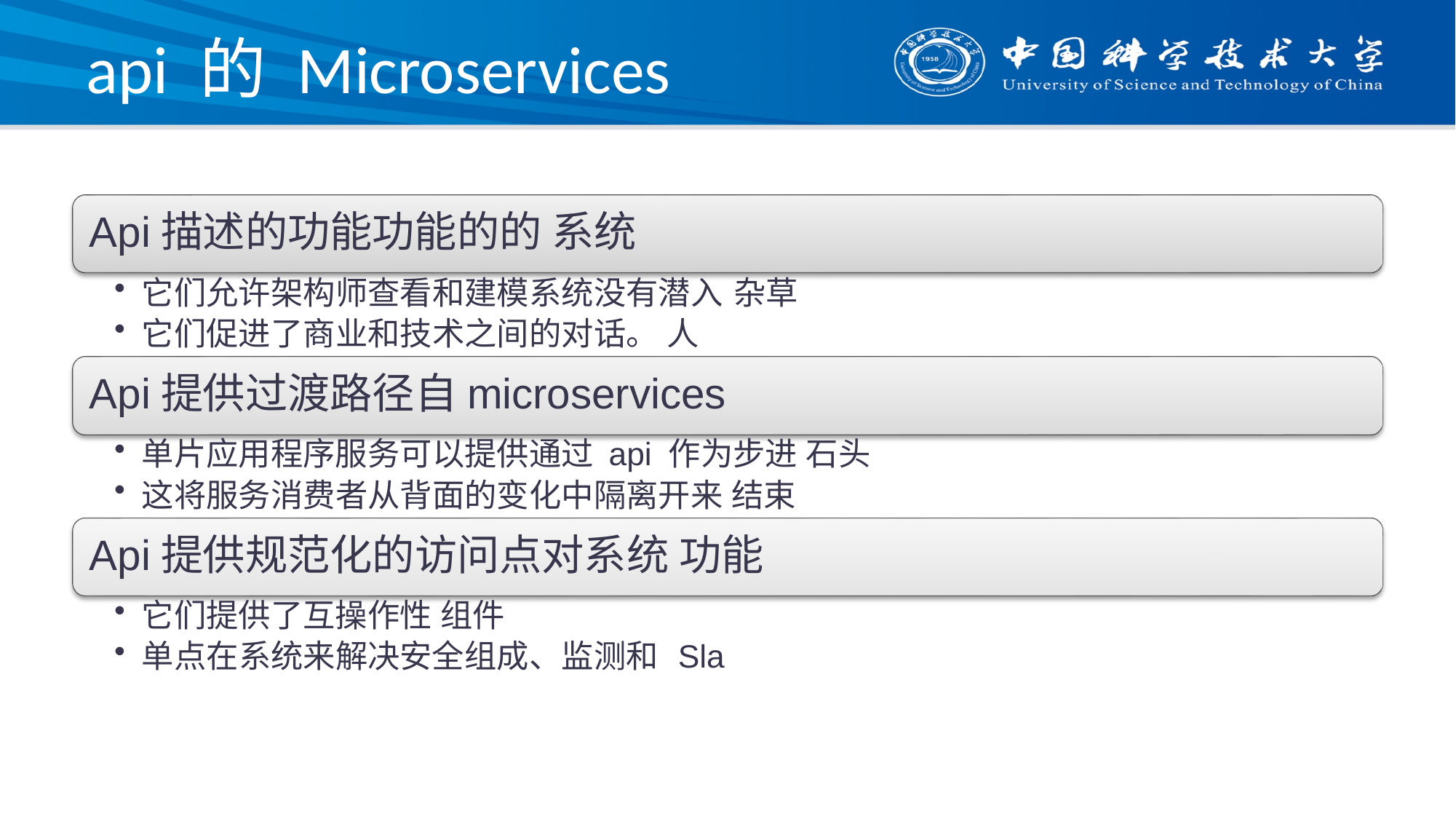

# api 的 Microservices
Api描述的功能功能的的 系统
它们允许架构师查看和建模系统没有潜入 杂草
它们促进了商业和技术之间的对话。 人
Api提供过渡路径自microservices
单片应用程序服务可以提供通过 api 作为步进 石头
这将服务消费者从背面的变化中隔离开来 结束
Api提供规范化的访问点对系统 功能
它们提供了互操作性 组件
单点在系统来解决安全组成、监测和 Sla